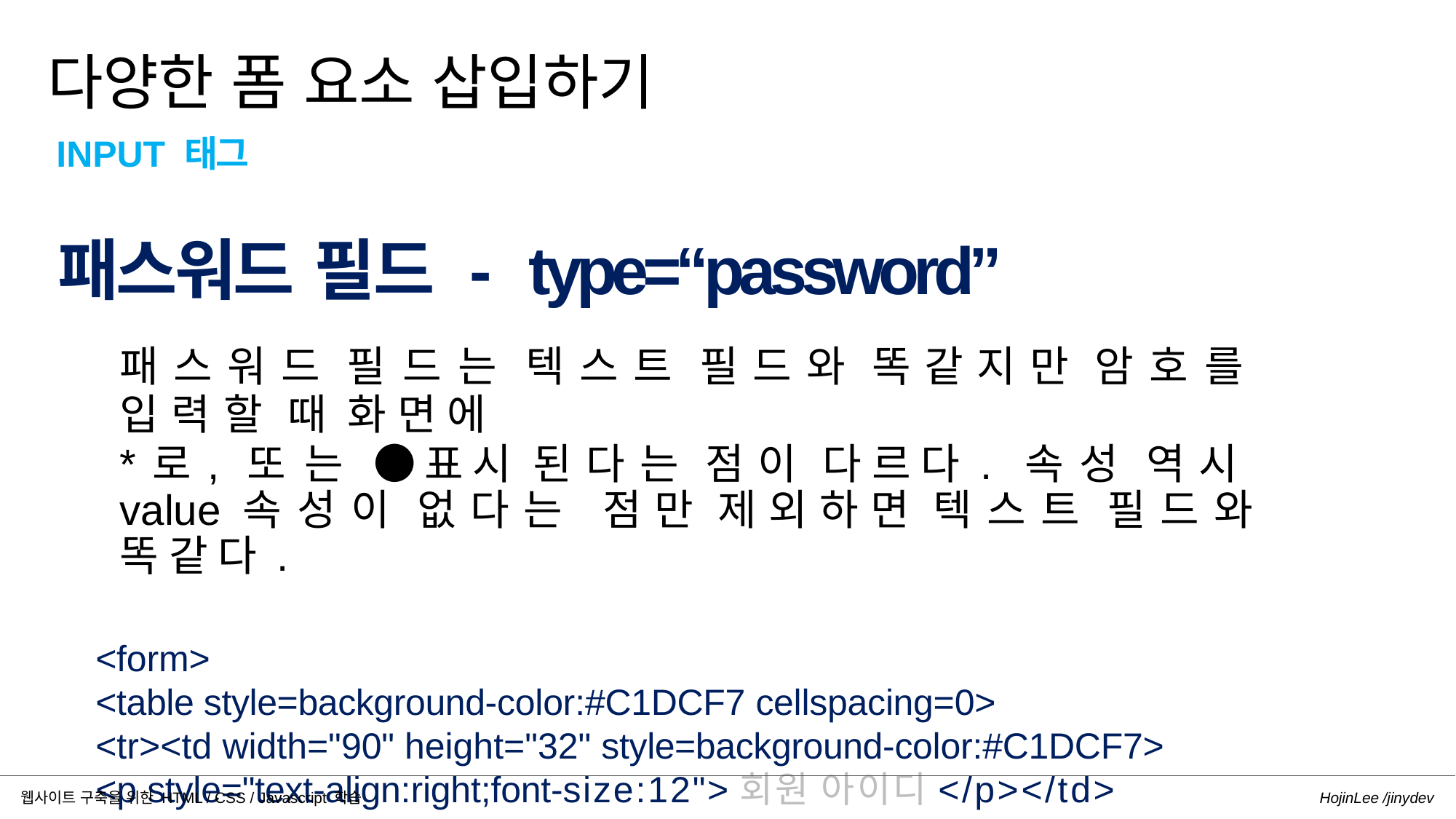

다양한 폼 요소 삽입하기
INPUT 태그
패스워드 필드 - type=“password”
패스워드 필드는 텍스트 필드와 똑같지만 암호를 입력할 때 화면에
*로, 또는 ●표시 된다는 점이 다르다. 속성 역시 value 속성이 없다는 점만 제외하면 텍스트 필드와 똑같다.

<form>
<table style=background-color:#C1DCF7 cellspacing=0>
<tr><td width="90" height="32" style=background-color:#C1DCF7>
<p style="text-align:right;font-size:12">회원 아이디</p></td>
HojinLee /jinydev
웹사이트 구축을 위한 HTML / CSS / Javascript 학습